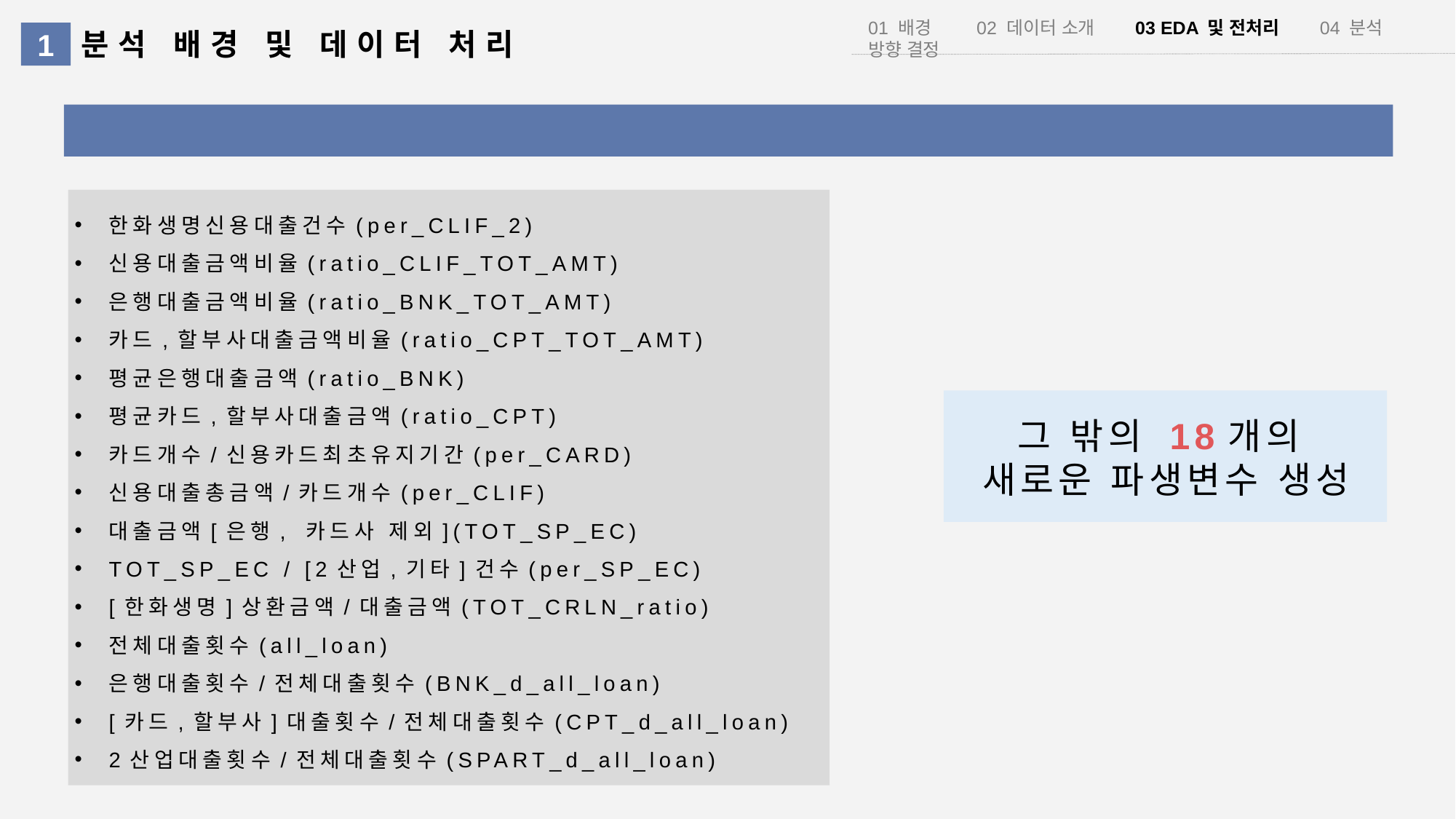

01 배경        02 데이터 소개       03 EDA 및 전처리       04 분석 방향 결정
분석 배경 및 데이터 처리
1
파생변수 생성, 휴대폰 단말대금 상환율

한화생명신용대출건수(per_CLIF_2)
신용대출금액비율(ratio_CLIF_TOT_AMT)
은행대출금액비율(ratio_BNK_TOT_AMT)
카드,할부사대출금액비율(ratio_CPT_TOT_AMT)
평균은행대출금액(ratio_BNK)
평균카드,할부사대출금액(ratio_CPT)
카드개수/신용카드최초유지기간(per_CARD)
신용대출총금액/카드개수(per_CLIF)
대출금액[은행, 카드사 제외](TOT_SP_EC)
TOT_SP_EC / [2산업,기타]건수(per_SP_EC)
[한화생명]상환금액/대출금액(TOT_CRLN_ratio)
전체대출횟수(all_loan)
은행대출횟수/전체대출횟수(BNK_d_all_loan)
[카드,할부사]대출횟수/전체대출횟수(CPT_d_all_loan)
2산업대출횟수/전체대출횟수(SPART_d_all_loan)

그 밖의 18개의
새로운 파생변수 생성